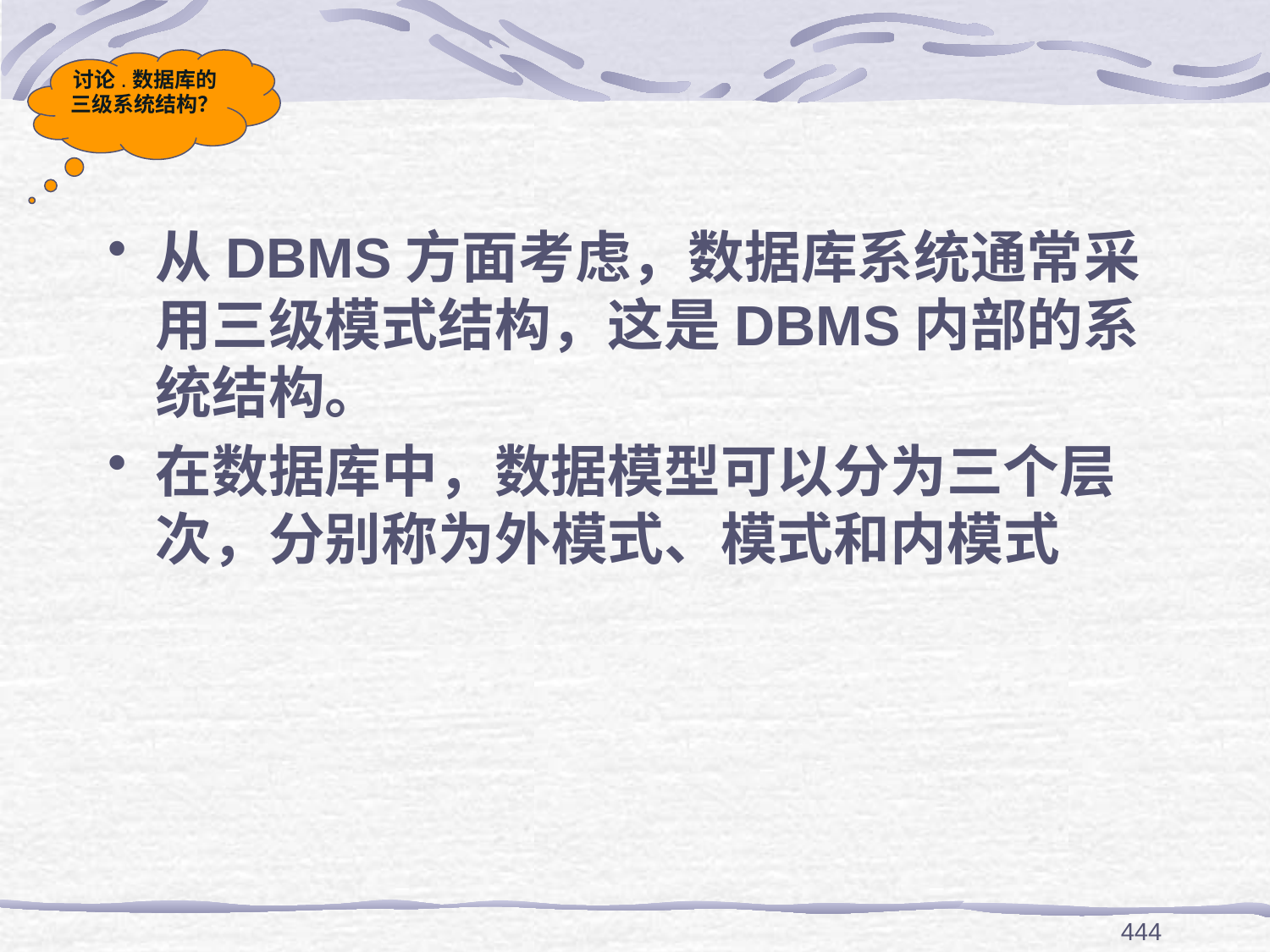

讨论.数据库的三级系统结构？

从DBMS方面考虑，数据库系统通常采用三级模式结构，这是DBMS内部的系统结构。
在数据库中，数据模型可以分为三个层次，分别称为外模式、模式和内模式
444